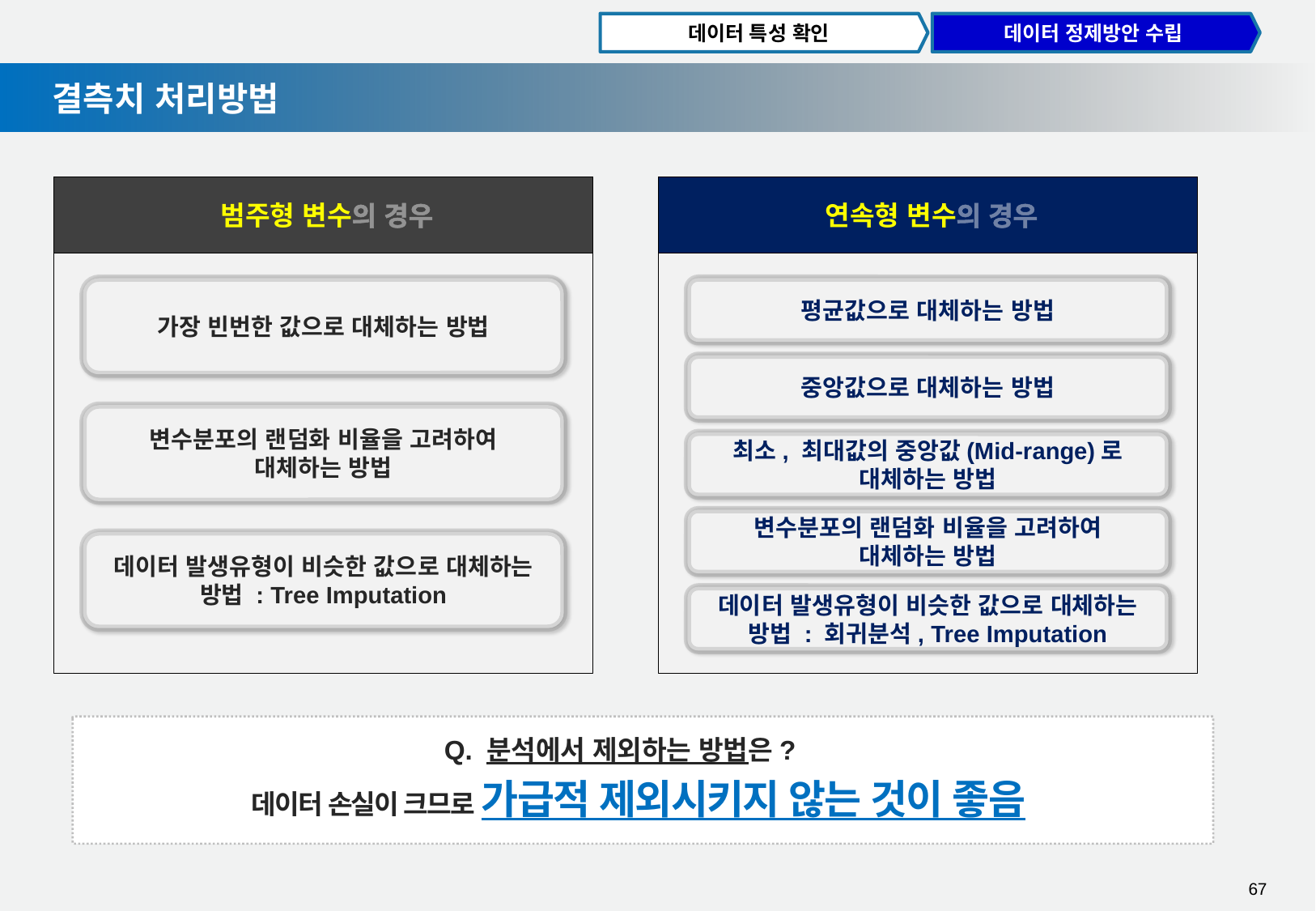

데이터 특성 확인
데이터 정제방안 수립

결측치 처리방법
범주형 변수의 경우
연속형 변수의 경우

가장 빈번한 값으로 대체하는 방법
평균값으로 대체하는 방법
중앙값으로 대체하는 방법
변수분포의 랜덤화 비율을 고려하여
대체하는 방법
최소, 최대값의 중앙값(Mid-range)로
대체하는 방법
변수분포의 랜덤화 비율을 고려하여
대체하는 방법
데이터 발생유형이 비슷한 값으로 대체하는 방법 : Tree Imputation
데이터 발생유형이 비슷한 값으로 대체하는 방법 : 회귀분석, Tree Imputation

Q. 분석에서 제외하는 방법은?
데이터 손실이 크므로 가급적 제외시키지 않는 것이 좋음
67